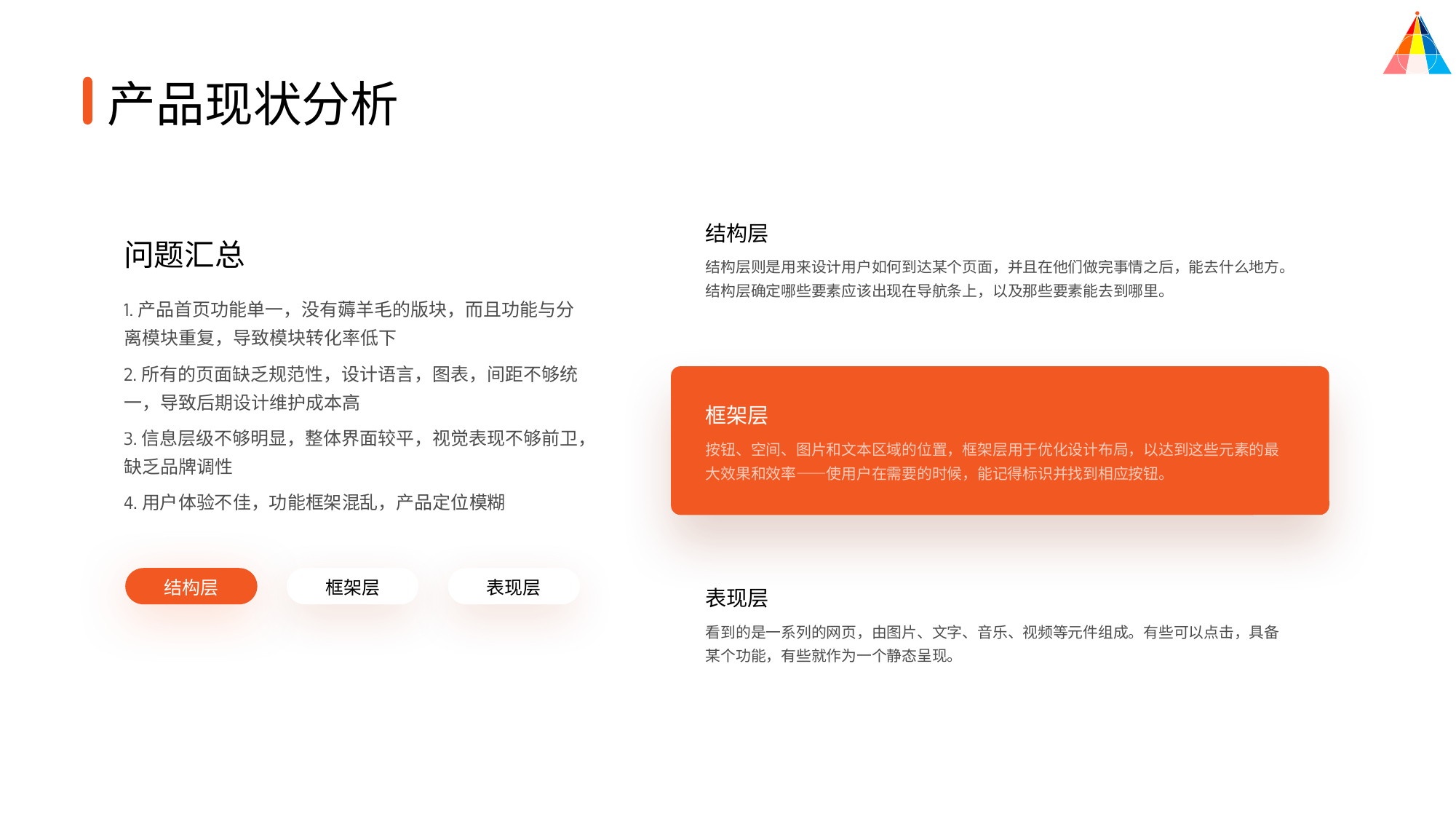

产品现状分析

结构层
结构层则是用来设计用户如何到达某个页面，并且在他们做完事情之后，能去什么地方。结构层确定哪些要素应该出现在导航条上，以及那些要素能去到哪里。

框架层
按钮、空间、图片和文本区域的位置，框架层用于优化设计布局，以达到这些元素的最大效果和效率——使用户在需要的时候，能记得标识并找到相应按钮。

表现层
看到的是一系列的网页，由图片、文字、音乐、视频等元件组成。有些可以点击，具备某个功能，有些就作为一个静态呈现。
问题汇总
1.产品首页功能单一，没有薅羊毛的版块，而且功能与分离模块重复，导致模块转化率低下
2.所有的页面缺乏规范性，设计语言，图表，间距不够统一，导致后期设计维护成本高
3.信息层级不够明显，整体界面较平，视觉表现不够前卫，缺乏品牌调性
4.用户体验不佳，功能框架混乱，产品定位模糊

结构层
框架层
表现层